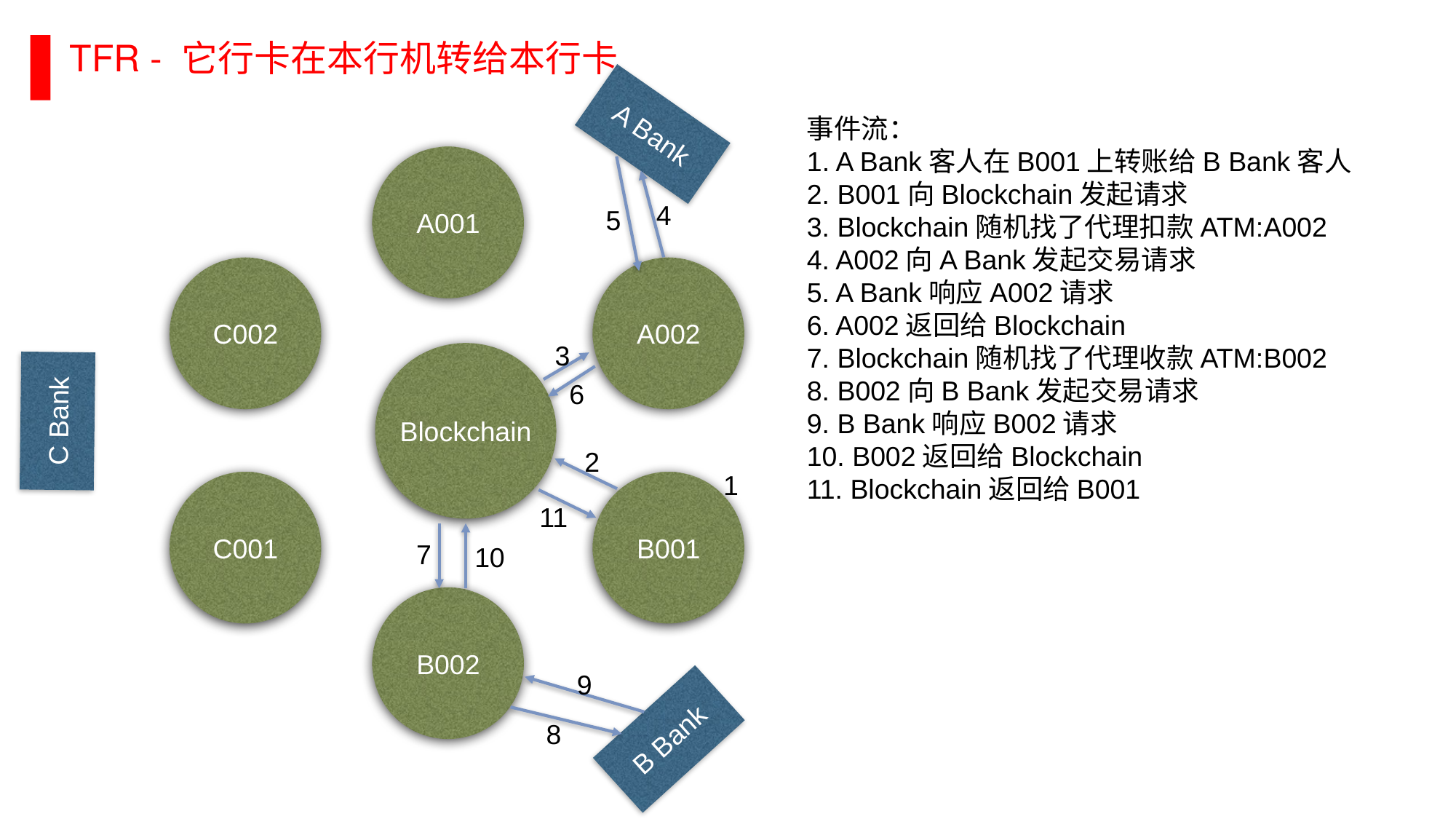

TFR - 它行卡在本行机转给本行卡
A Bank
事件流：
A Bank客人在B001上转账给B Bank客人
2. B001向Blockchain发起请求
3. Blockchain随机找了代理扣款ATM:A002
4. A002向A Bank发起交易请求
5. A Bank响应A002请求
6. A002返回给Blockchain
7. Blockchain随机找了代理收款ATM:B002
8. B002向B Bank发起交易请求
9. B Bank响应B002请求
10. B002返回给Blockchain
11. Blockchain返回给B001
A001

4
5
C002
A002
3
Blockchain

6
C Bank
2

1
C001
B001

11

7
10
B002
9

B Bank

8
12
RESTRICTED